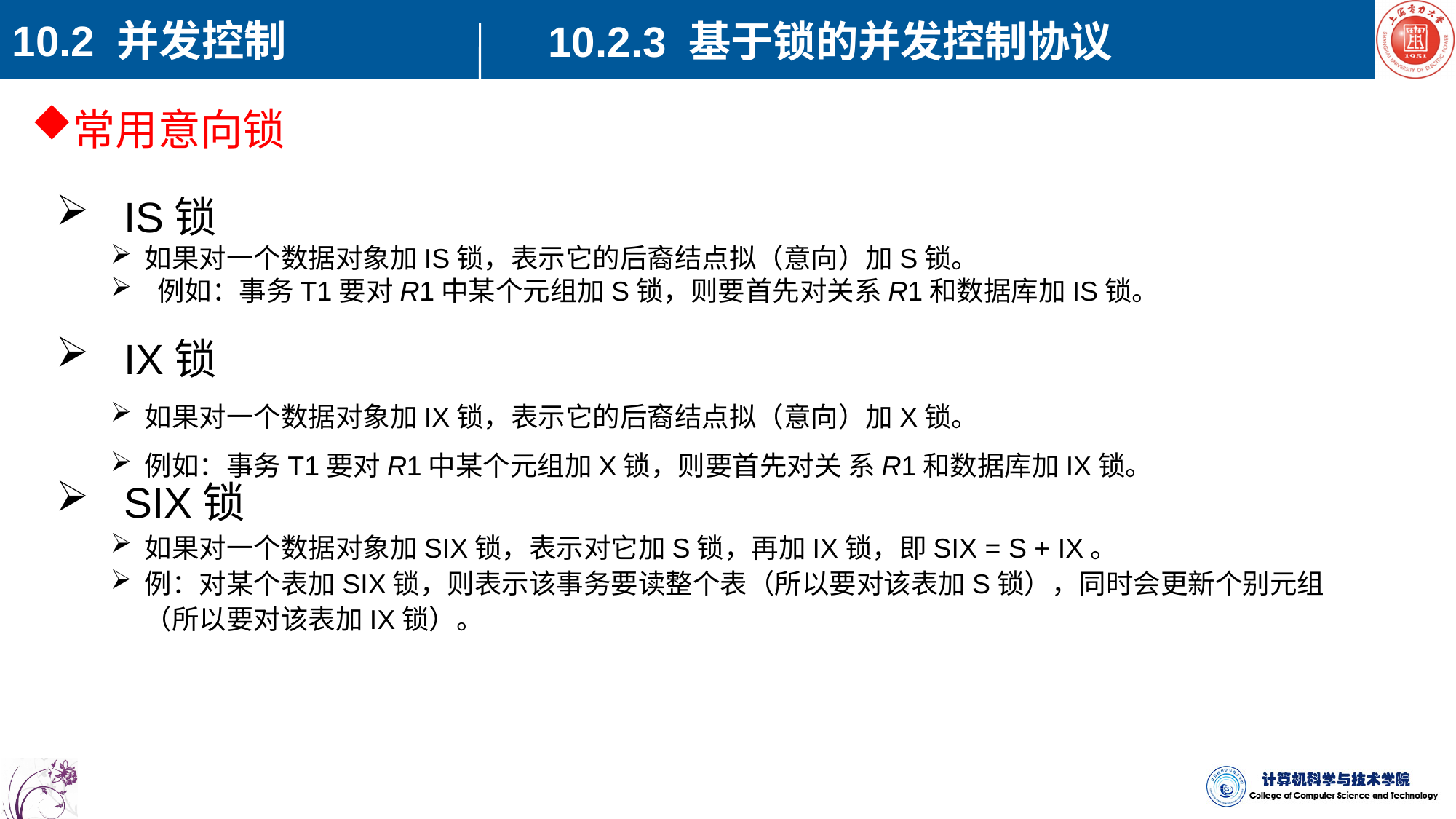

10.2 并发控制
10.2.3 基于锁的并发控制协议
常用意向锁
IS锁
如果对一个数据对象加IS锁，表示它的后裔结点拟（意向）加S锁。
 例如：事务T1要对R1中某个元组加S锁，则要首先对关系R1和数据库加IS锁。
IX锁
如果对一个数据对象加IX锁，表示它的后裔结点拟（意向）加X锁。
例如：事务T1要对R1中某个元组加X锁，则要首先对关 系R1和数据库加IX锁。
SIX锁
如果对一个数据对象加SIX锁，表示对它加S锁，再加IX锁，即SIX = S + IX。
例：对某个表加SIX锁，则表示该事务要读整个表（所以要对该表加S锁），同时会更新个别元组（所以要对该表加IX锁）。